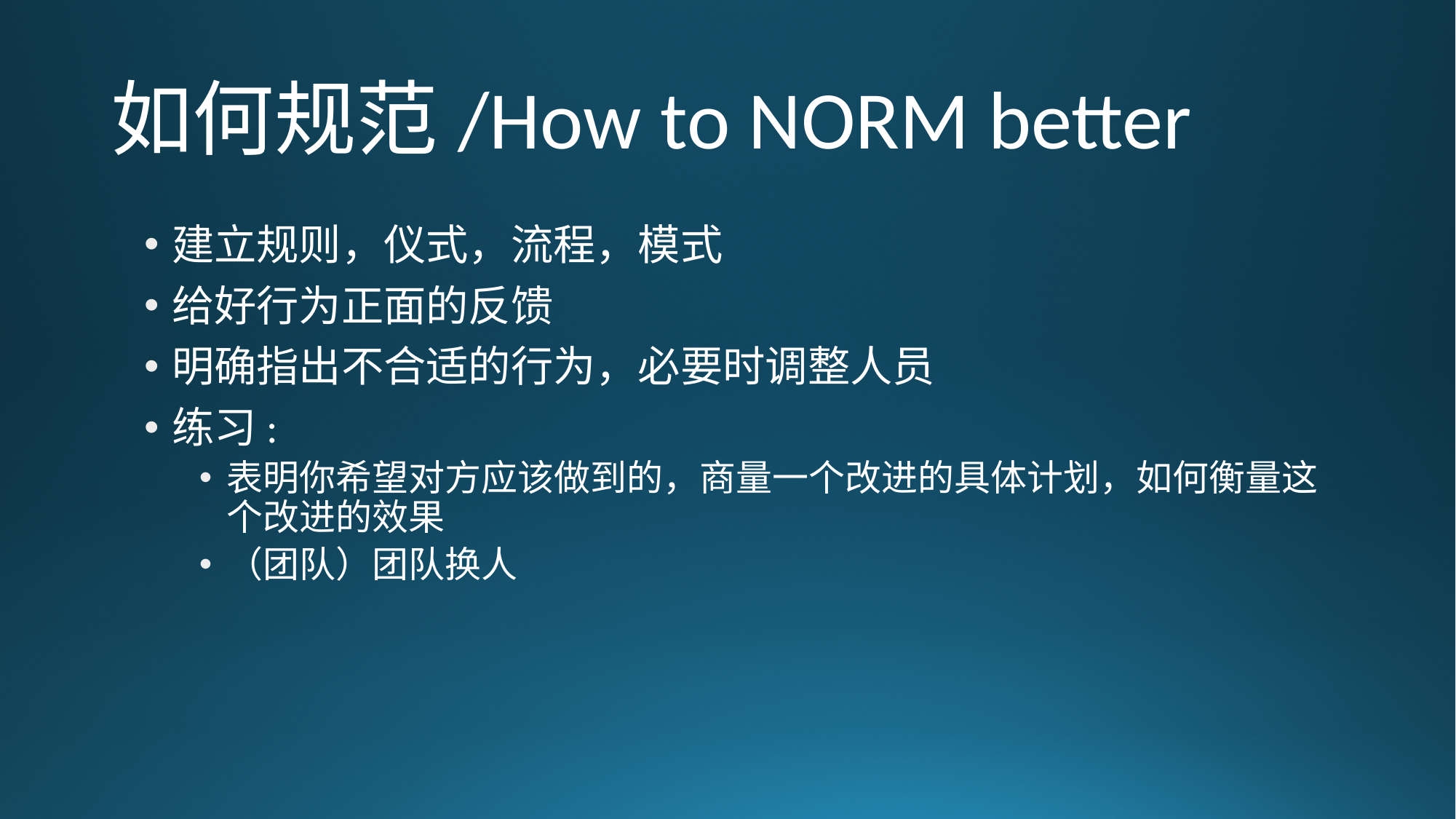

# 如何规范/How to NORM better
建立规则，仪式，流程，模式
给好行为正面的反馈
明确指出不合适的行为，必要时调整人员
练习:
表明你希望对方应该做到的，商量一个改进的具体计划，如何衡量这个改进的效果
（团队）团队换人